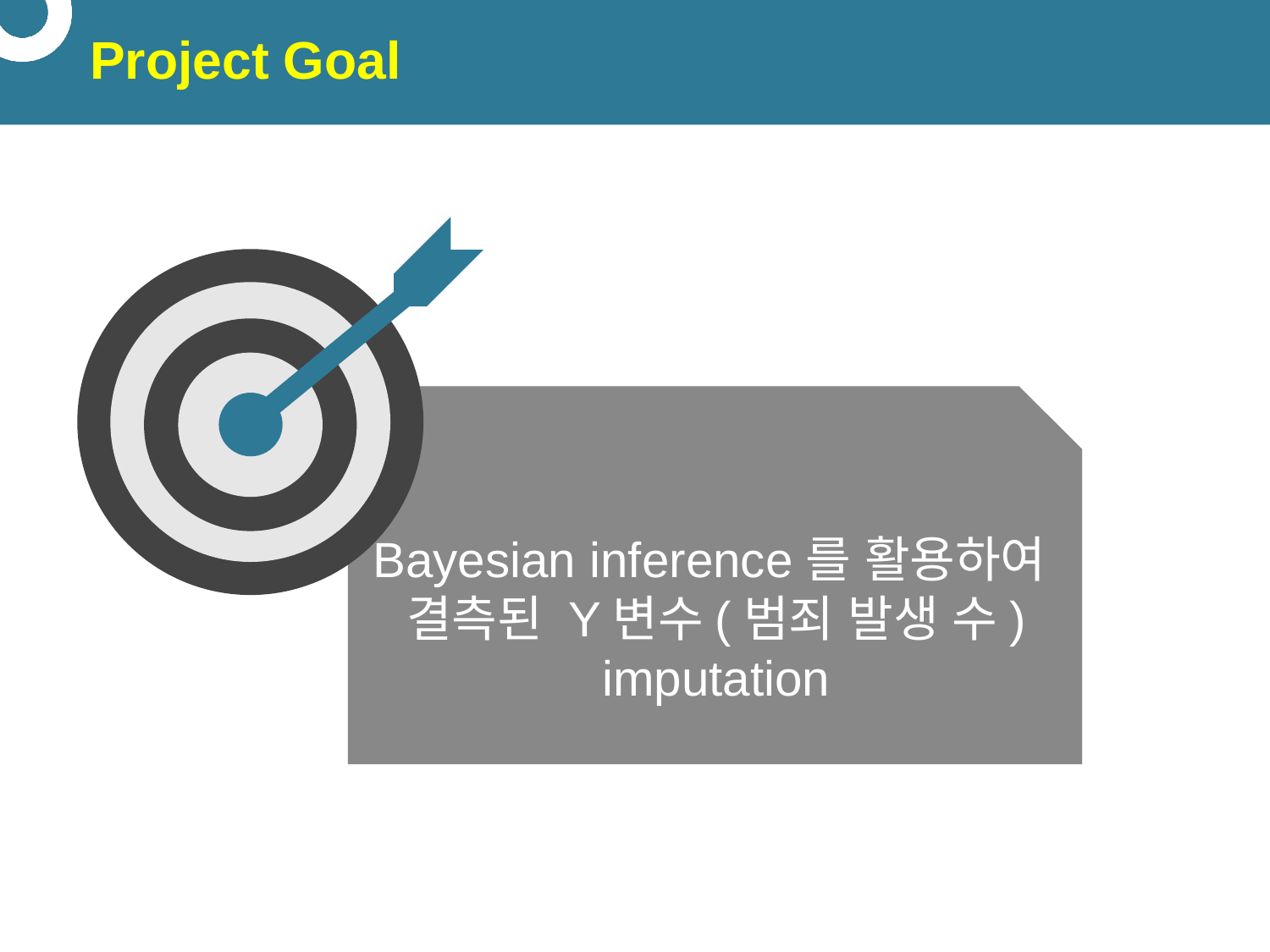

# Project Goal

Bayesian inference를 활용하여
결측된 Y변수(범죄 발생 수) imputation